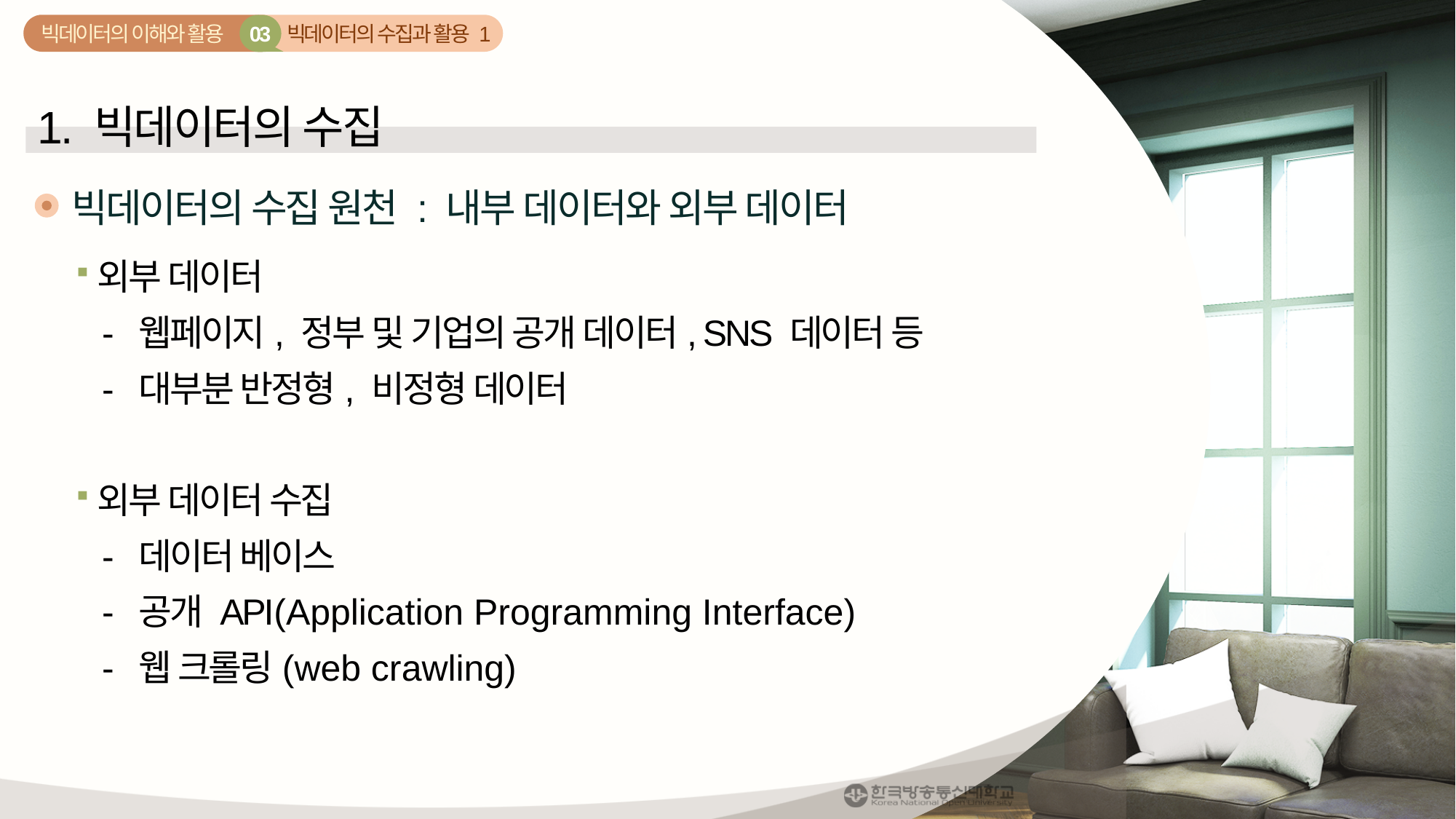

빅데이터의 수집과 활용 1
03
빅데이터의 이해와 활용
1. 빅데이터의 수집

빅데이터의 수집 원천 : 내부 데이터와 외부 데이터

외부 데이터
   -  웹페이지, 정부 및 기업의 공개 데이터, SNS 데이터 등
   -  대부분 반정형, 비정형 데이터

외부 데이터 수집
   -  데이터 베이스
   -  공개 API(Application Programming Interface)
   -  웹 크롤링(web crawling)